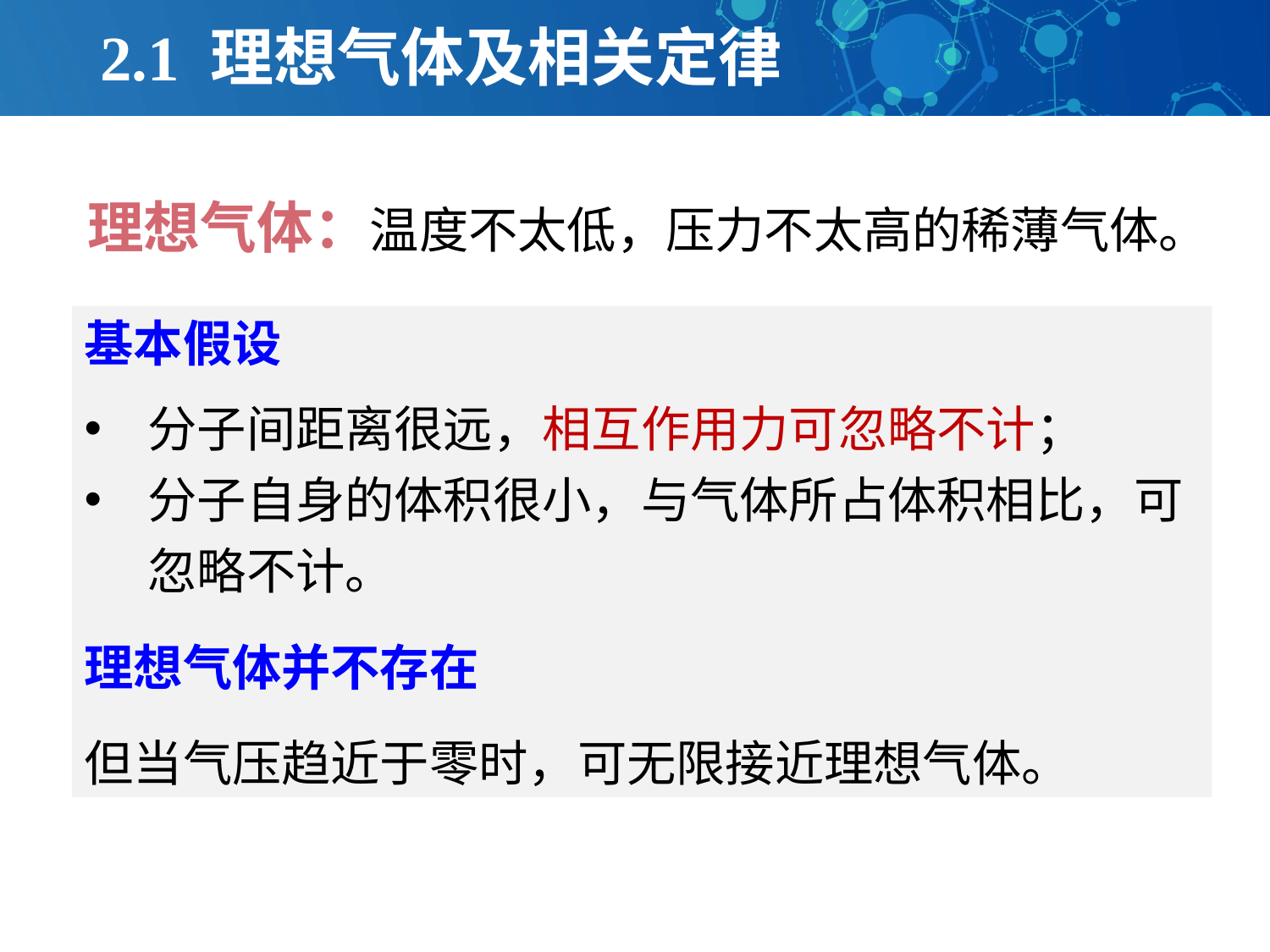

# 2.1 理想气体及相关定律
理想气体：温度不太低，压力不太高的稀薄气体。
基本假设
分子间距离很远，相互作用力可忽略不计；
分子自身的体积很小，与气体所占体积相比，可忽略不计。
理想气体并不存在
但当气压趋近于零时，可无限接近理想气体。